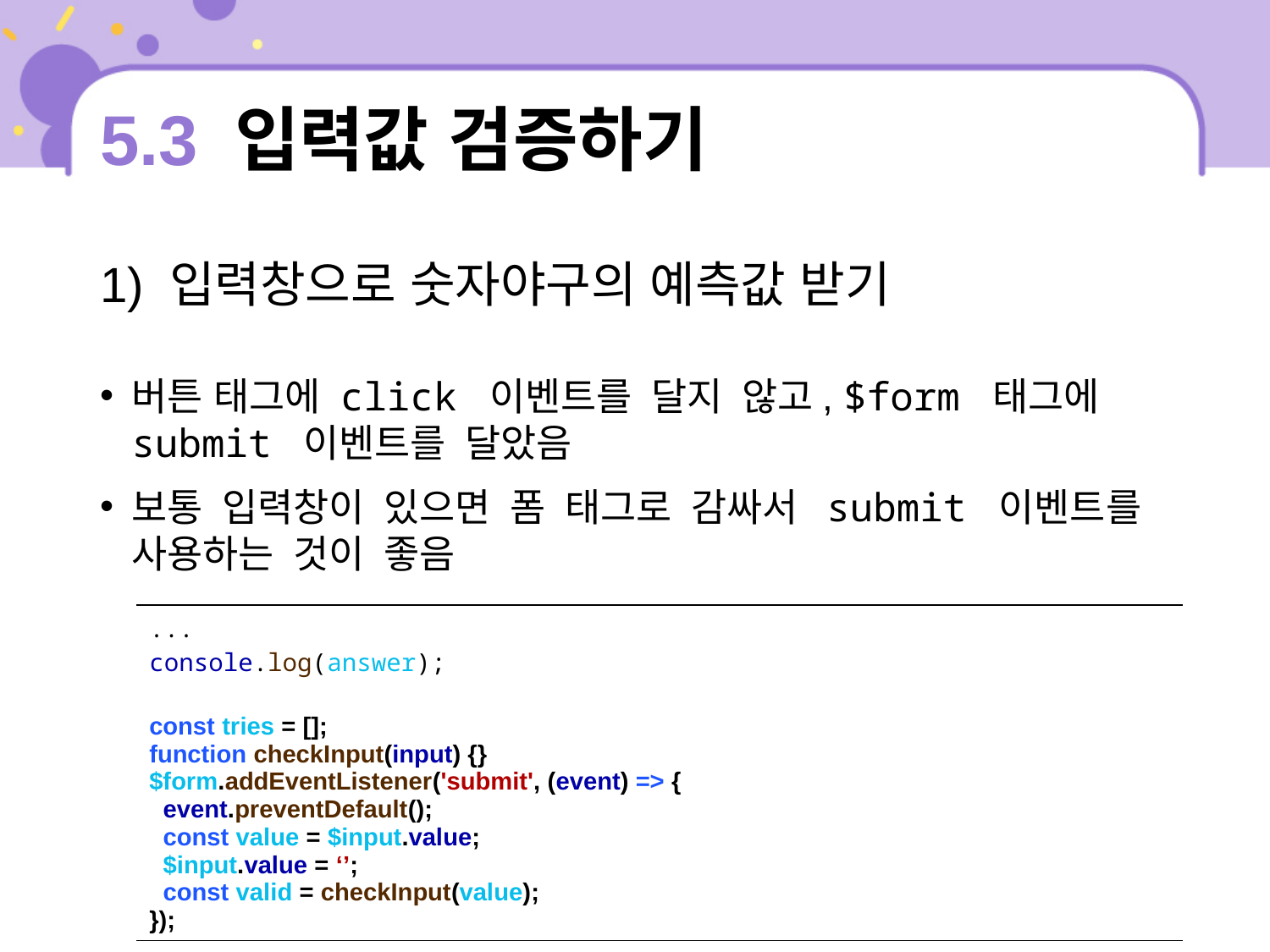

# 5.3 입력값 검증하기
1) 입력창으로 숫자야구의 예측값 받기
버튼 태그에 click 이벤트를 달지 않고, $form 태그에 submit 이벤트를 달았음
보통 입력창이 있으면 폼 태그로 감싸서 submit 이벤트를 사용하는 것이 좋음
| ... console.log(answer); const tries = []; function checkInput(input) {} $form.addEventListener('submit', (event) => { event.preventDefault(); const value = $input.value; $input.value = ‘’; const valid = checkInput(value); }); |
| --- |